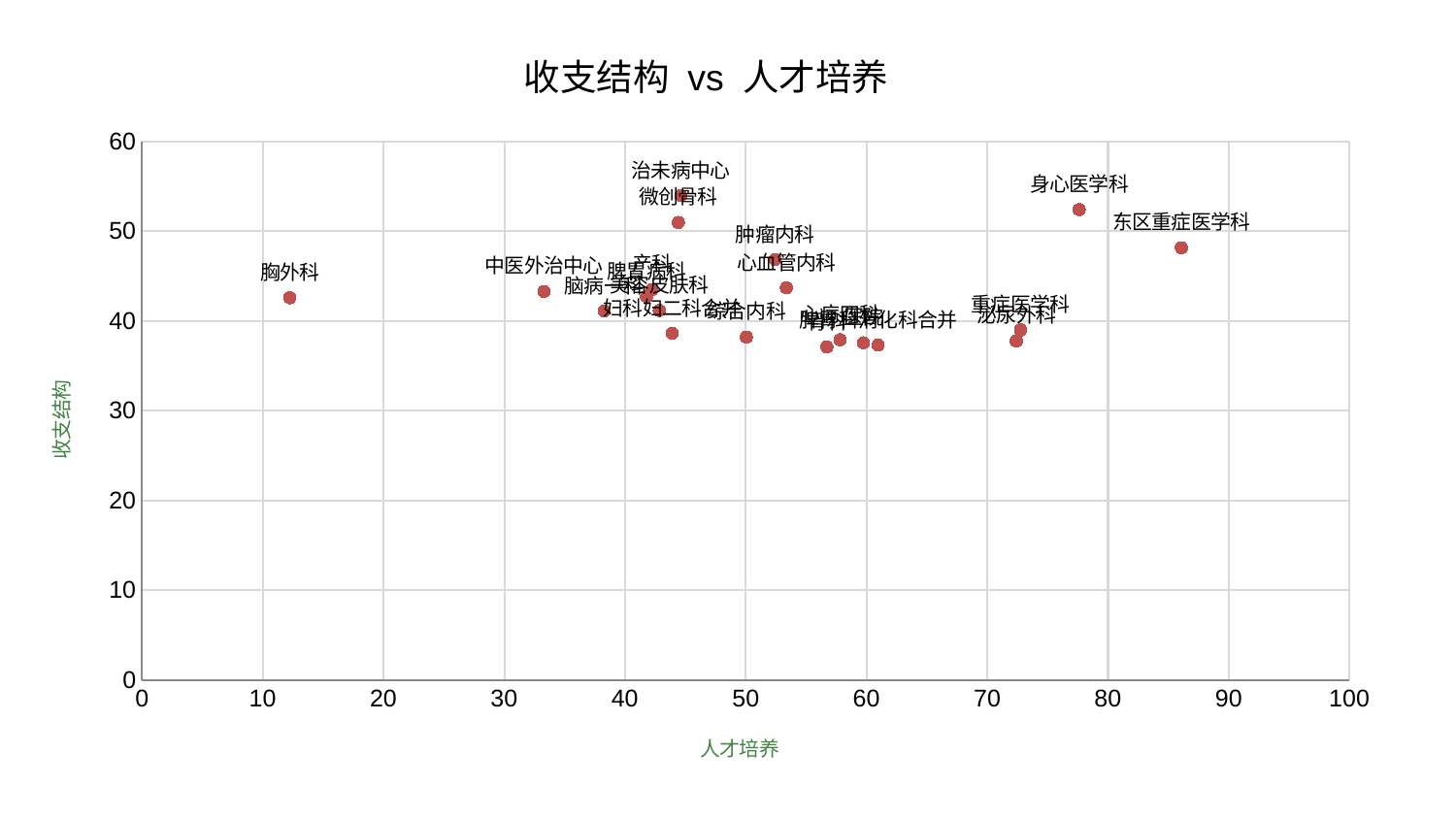

### Chart: 收支结构 vs 人才培养

| Category | 收支结构 |
|---|---|
227